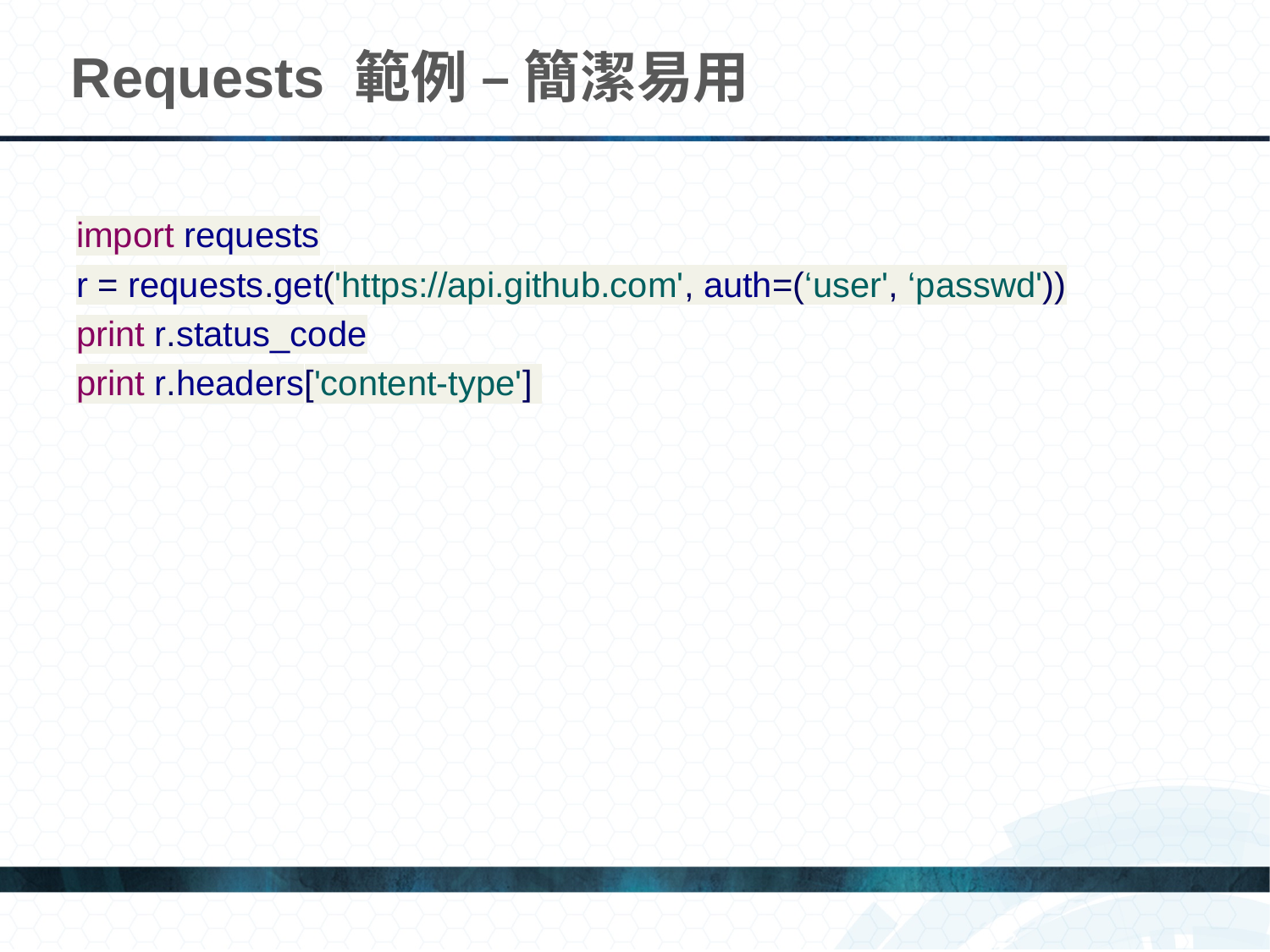

# Requests 範例 – 簡潔易用
import requests
r = requests.get('https://api.github.com', auth=(‘user', ‘passwd'))
print r.status_code
print r.headers['content-type']